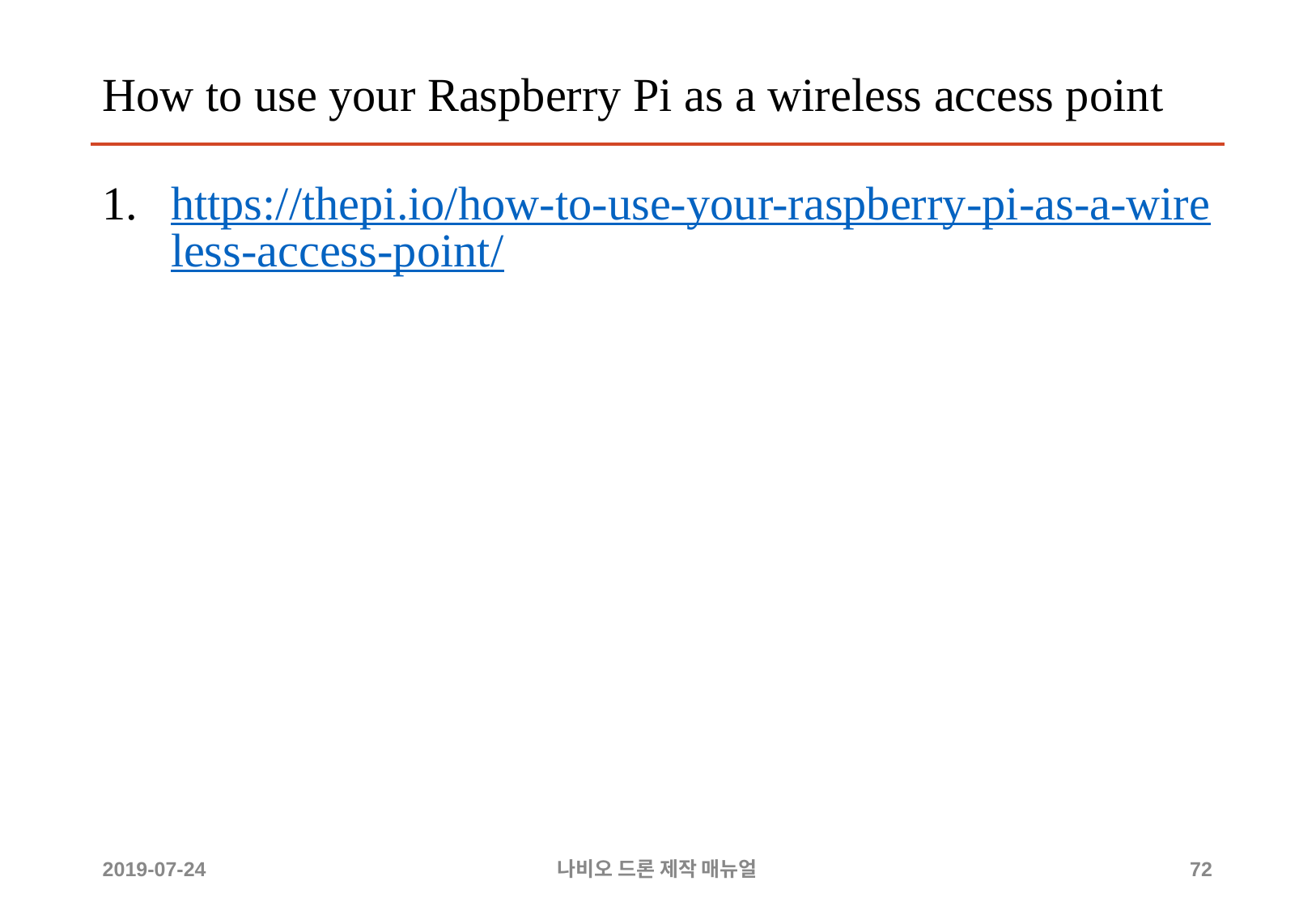

# How to use your Raspberry Pi as a wireless access point
https://thepi.io/how-to-use-your-raspberry-pi-as-a-wireless-access-point/
2019-07-24
나비오 드론 제작 매뉴얼
72